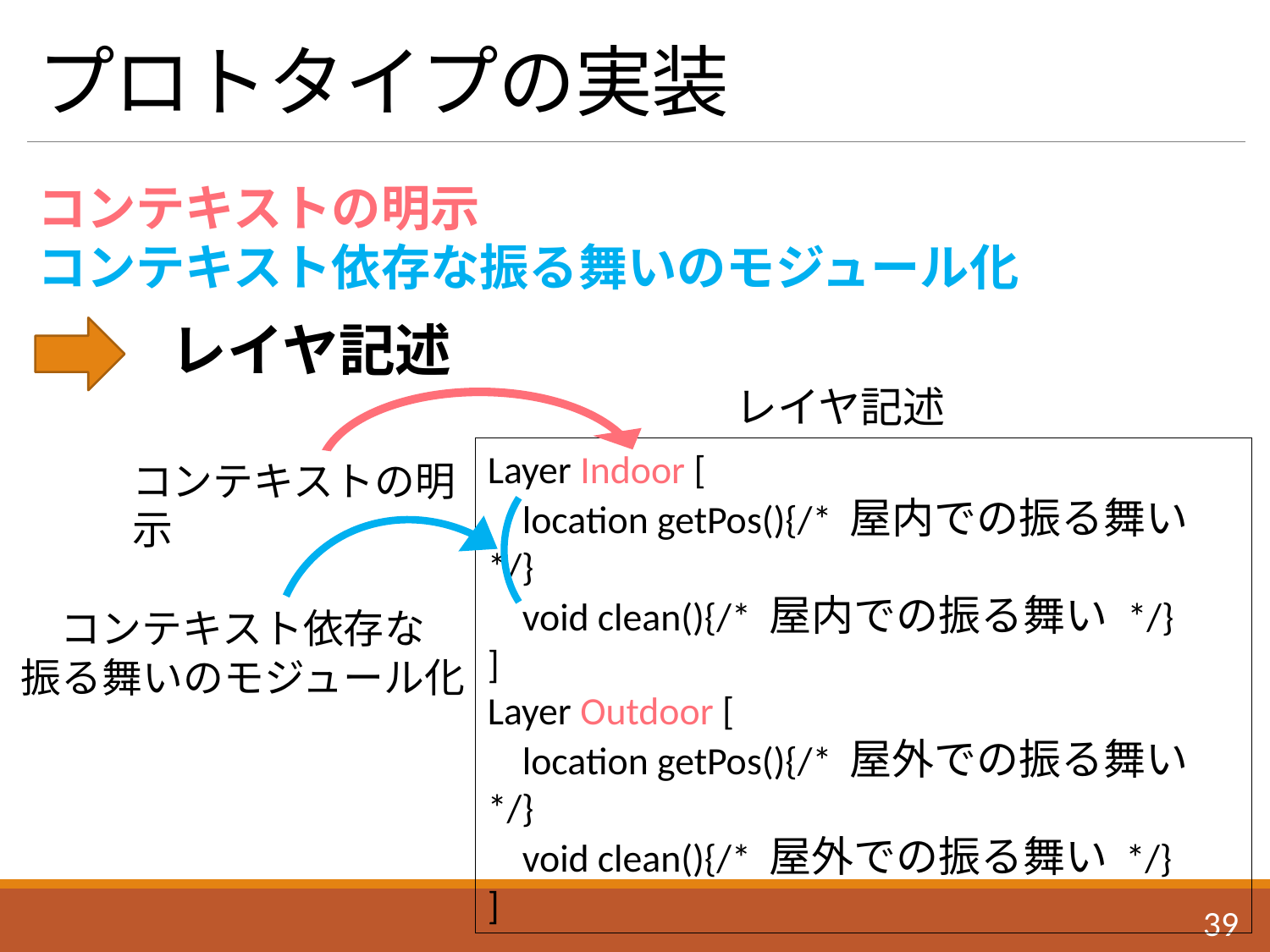

# プロトタイプの実装
コンテキストの明示
コンテキスト依存な振る舞いのモジュール化
レイヤ記述

レイヤ記述
Layer Indoor [
    location getPos(){/* 屋内での振る舞い */}
    void clean(){/* 屋内での振る舞い */}
]
Layer Outdoor [
    location getPos(){/* 屋外での振る舞い */}
    void clean(){/* 屋外での振る舞い */}
]
コンテキストの明示

コンテキスト依存な
振る舞いのモジュール化
39